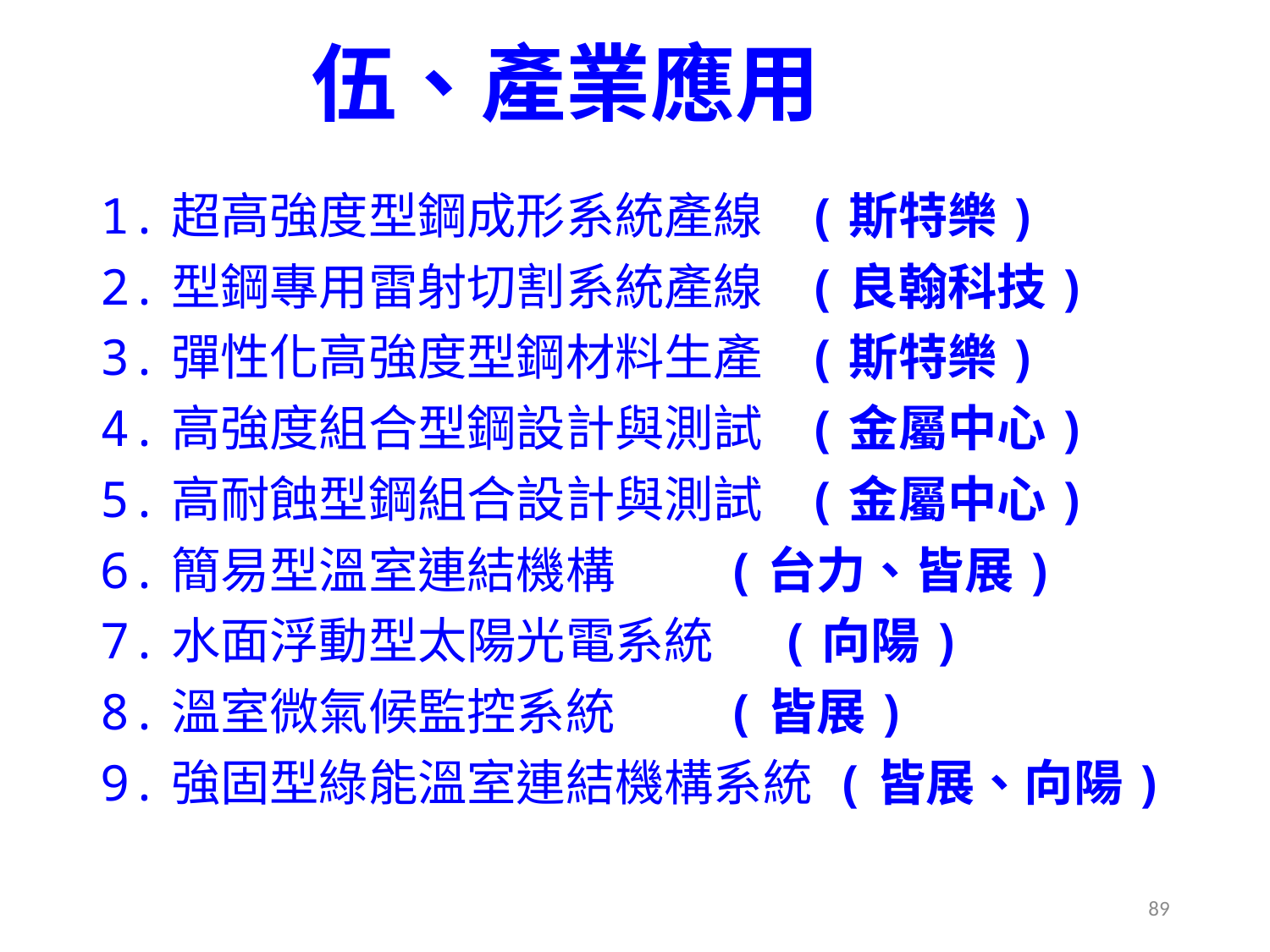

伍、產業應用
1.超高強度型鋼成形系統產線   (斯特樂)
2.型鋼專用雷射切割系統產線   (良翰科技)
3.彈性化高強度型鋼材料生產   (斯特樂)
4.高強度組合型鋼設計與測試   (金屬中心)
5.高耐蝕型鋼組合設計與測試   (金屬中心)
6.簡易型溫室連結機構         (台力、皆展)
7.水面浮動型太陽光電系統     (向陽)
8.溫室微氣候監控系統         (皆展)
9.強固型綠能溫室連結機構系統 (皆展、向陽)
89